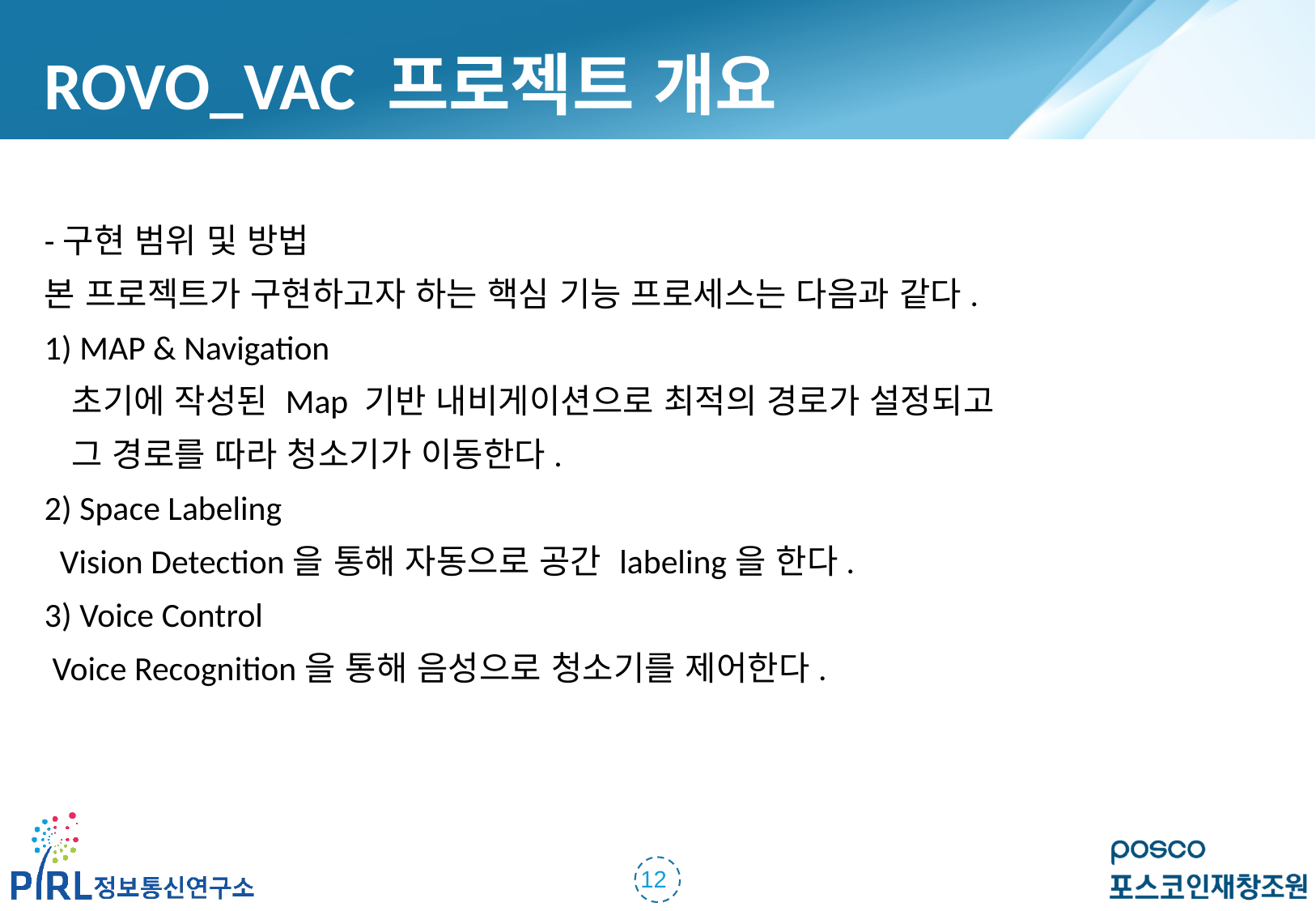

ROVO_VAC 프로젝트 개요
-구현 범위 및 방법
본 프로젝트가 구현하고자 하는 핵심 기능 프로세스는 다음과 같다.
1) MAP & Navigation
  초기에 작성된 Map 기반 내비게이션으로 최적의 경로가 설정되고
  그 경로를 따라 청소기가 이동한다.
2) Space Labeling
  Vision Detection을 통해 자동으로 공간 labeling을 한다.
3) Voice Control
 Voice Recognition을 통해 음성으로 청소기를 제어한다.